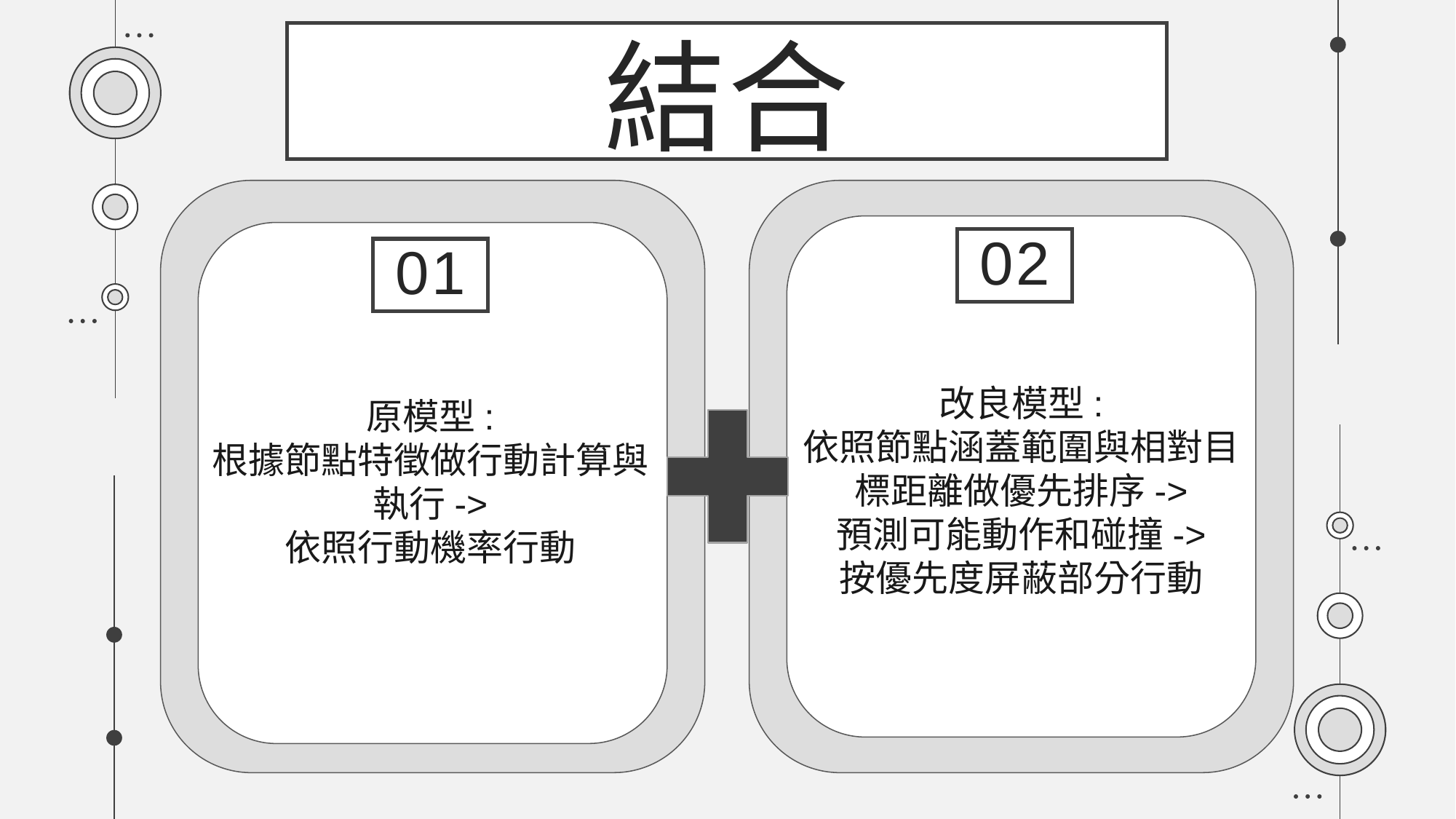

# 結合

02
01
改良模型:
依照節點涵蓋範圍與相對目標距離做優先排序->
預測可能動作和碰撞->
按優先度屏蔽部分行動
原模型:
根據節點特徵做行動計算與執行->
依照行動機率行動